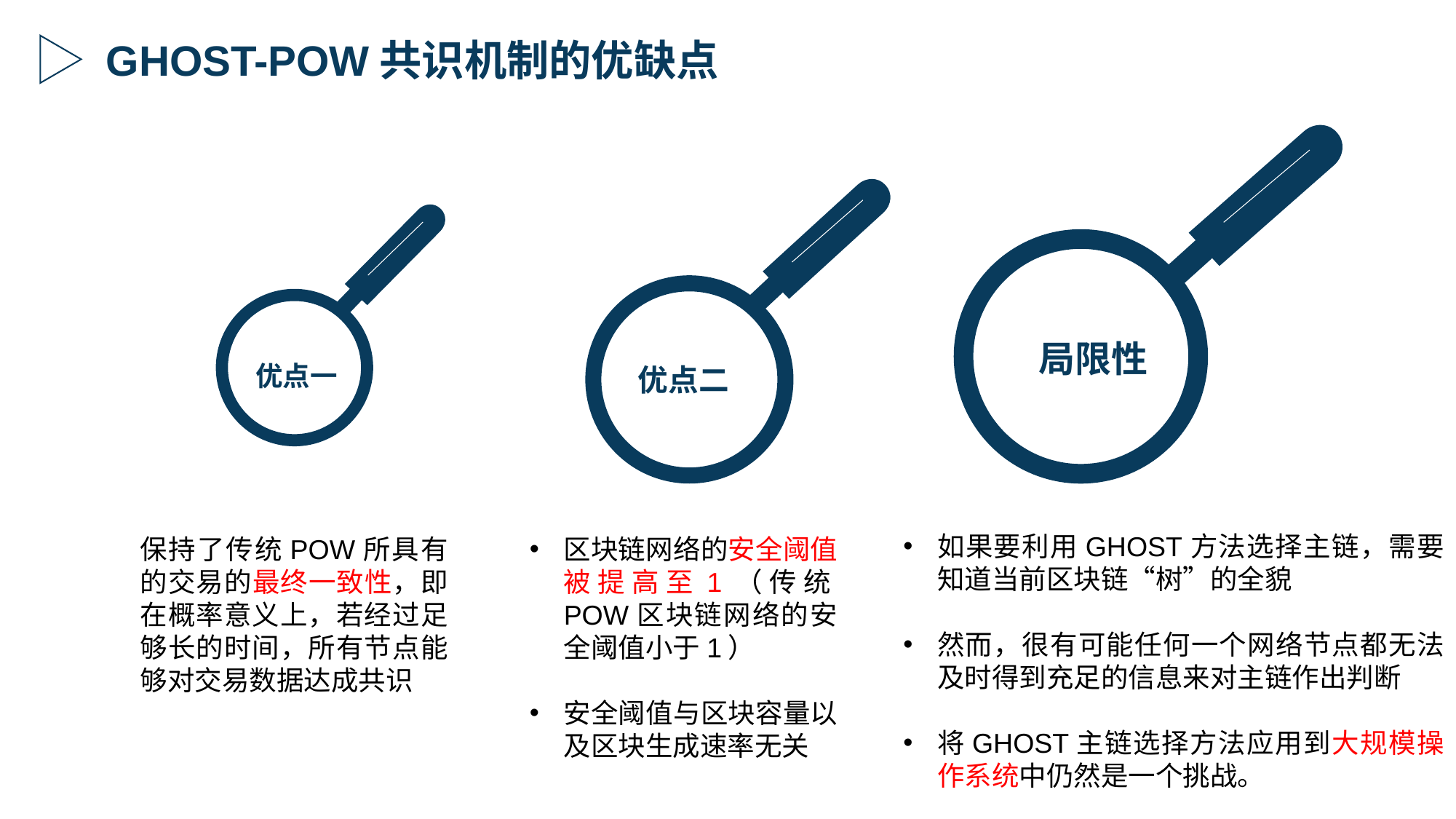

GHOST-POW共识机制的优缺点

局限性
优点一
优点二
如果要利用GHOST方法选择主链，需要知道当前区块链“树”的全貌

然而，很有可能任何一个网络节点都无法及时得到充足的信息来对主链作出判断

将GHOST主链选择方法应用到大规模操作系统中仍然是一个挑战。
保持了传统POW所具有的交易的最终一致性，即在概率意义上，若经过足够长的时间，所有节点能够对交易数据达成共识
区块链网络的安全阈值被提高至1（传统POW区块链网络的安全阈值小于1）

安全阈值与区块容量以及区块生成速率无关